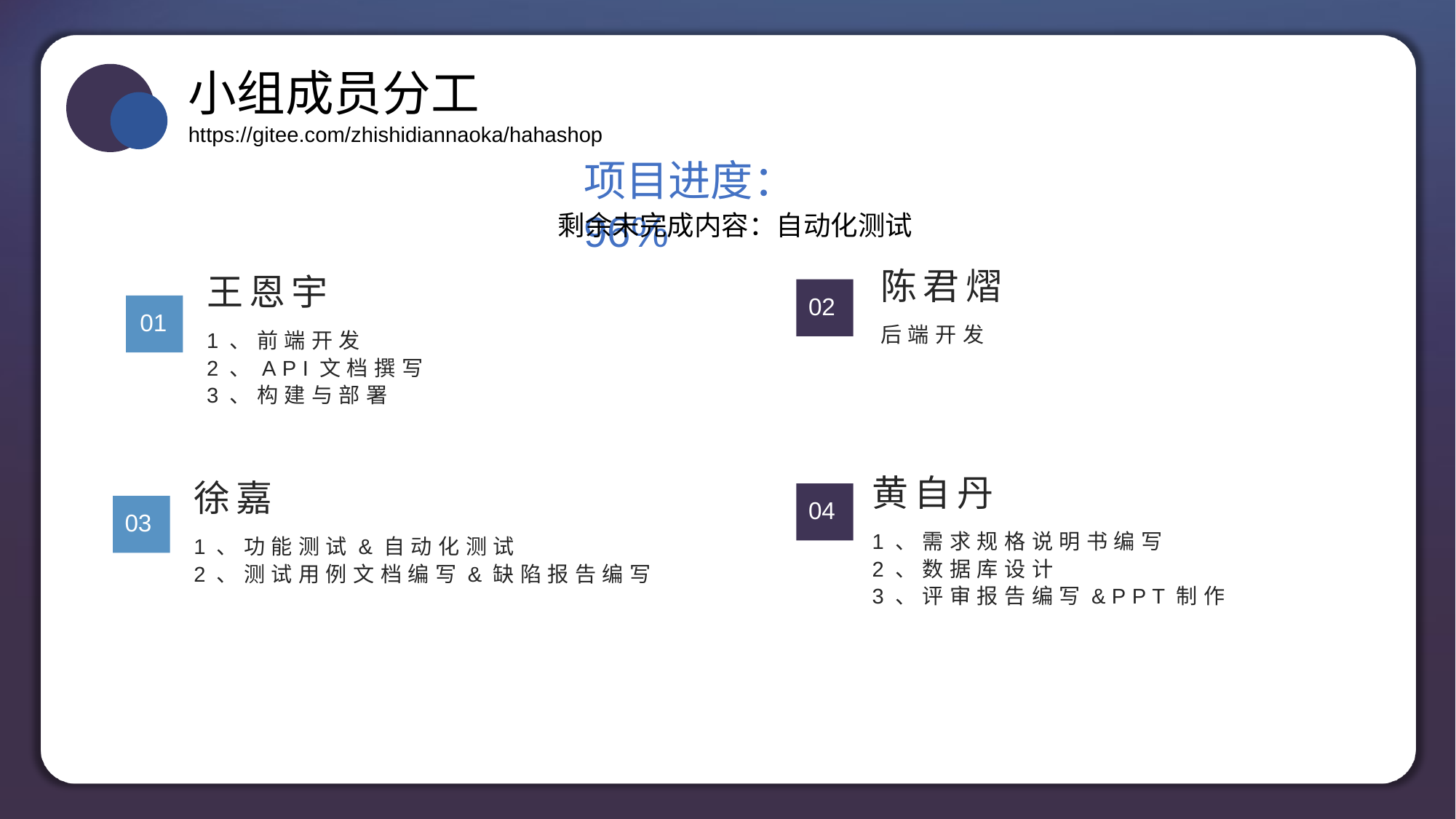

小组成员分工
https://gitee.com/zhishidiannaoka/hahashop

项目进度：96%
剩余未完成内容：自动化测试
陈君熠
后端开发

02
王恩宇
1、前端开发
2、API文档撰写
3、构建与部署

01
黄自丹
1、需求规格说明书编写
2、数据库设计
3、评审报告编写&PPT制作

04
徐嘉
1、功能测试&自动化测试
2、测试用例文档编写&缺陷报告编写

03